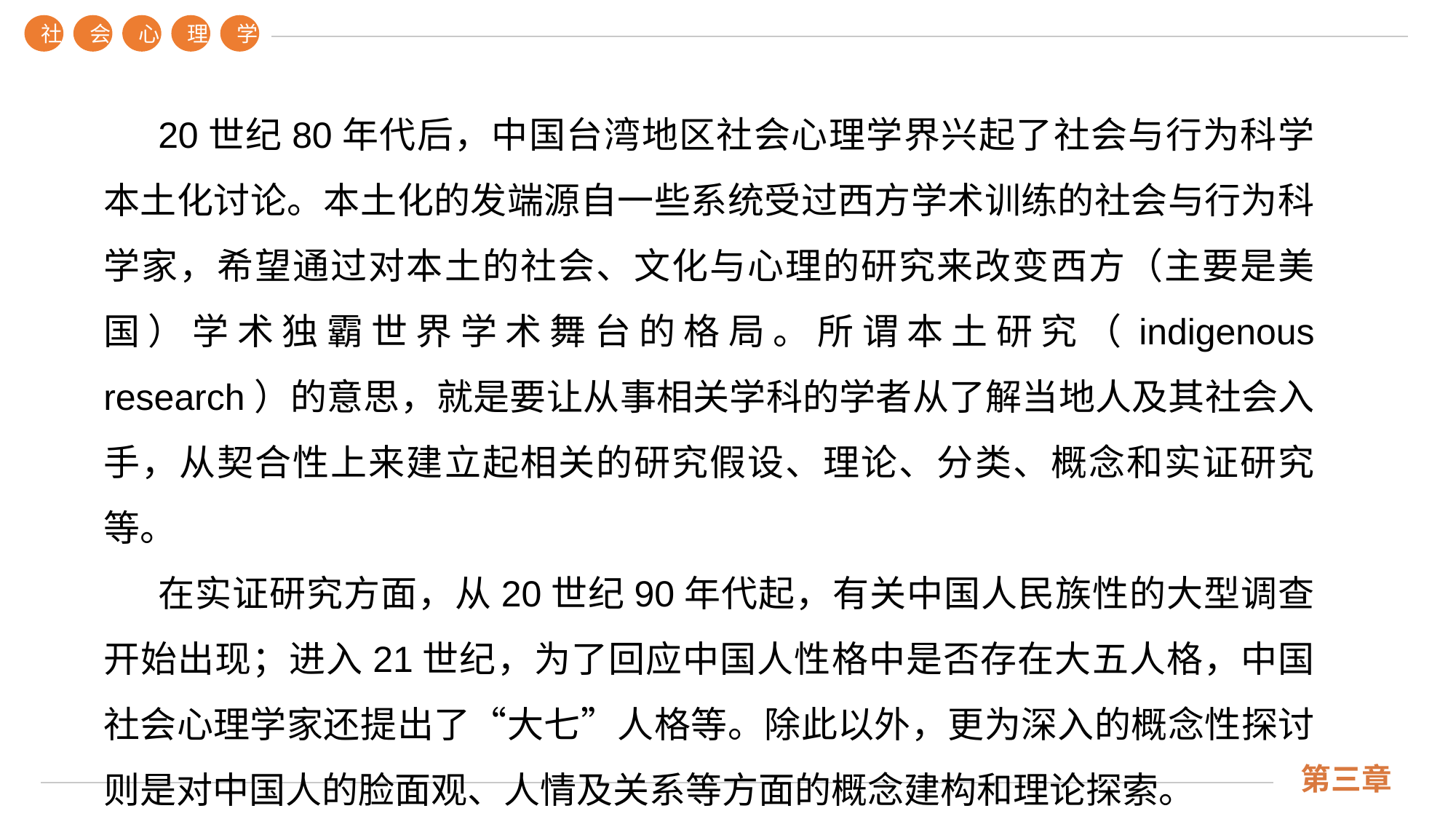

社
会
心
理
学
20世纪80年代后，中国台湾地区社会心理学界兴起了社会与行为科学本土化讨论。本土化的发端源自一些系统受过西方学术训练的社会与行为科学家，希望通过对本土的社会、文化与心理的研究来改变西方（主要是美国）学术独霸世界学术舞台的格局。所谓本土研究（indigenous research）的意思，就是要让从事相关学科的学者从了解当地人及其社会入手，从契合性上来建立起相关的研究假设、理论、分类、概念和实证研究等。
在实证研究方面，从20世纪90年代起，有关中国人民族性的大型调查开始出现；进入21世纪，为了回应中国人性格中是否存在大五人格，中国社会心理学家还提出了“大七”人格等。除此以外，更为深入的概念性探讨则是对中国人的脸面观、人情及关系等方面的概念建构和理论探索。

第三章